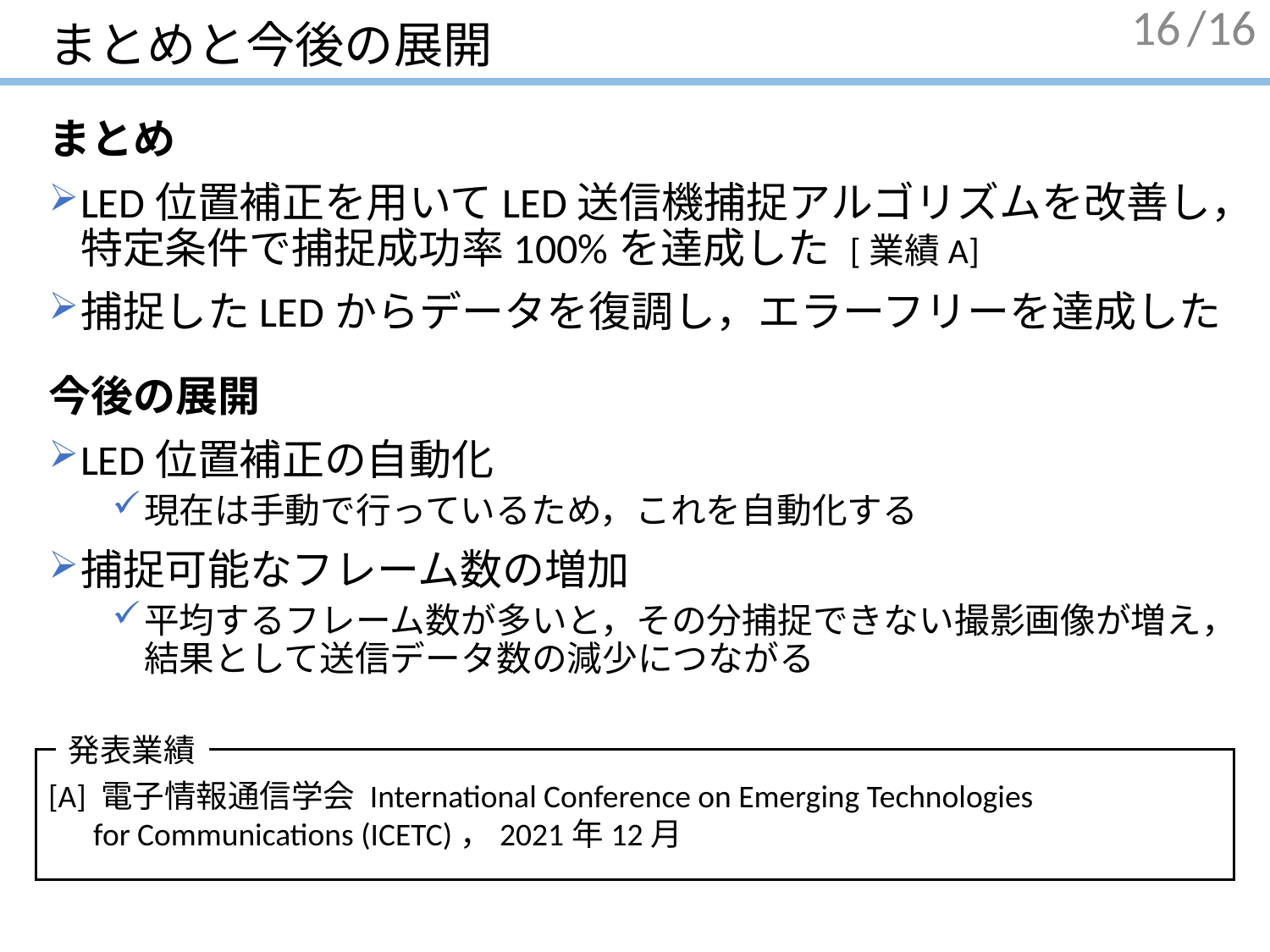

16
# まとめと今後の展開
まとめ
LED位置補正を用いてLED送信機捕捉アルゴリズムを改善し，特定条件で捕捉成功率100%を達成した [業績A]
捕捉したLEDからデータを復調し，エラーフリーを達成した

今後の展開
LED位置補正の自動化
現在は手動で行っているため，これを自動化する
捕捉可能なフレーム数の増加
平均するフレーム数が多いと，その分捕捉できない撮影画像が増え，結果として送信データ数の減少につながる
発表業績
[A] 電子情報通信学会 International Conference on Emerging Technologies
[A] for Communications (ICETC)，2021年12月